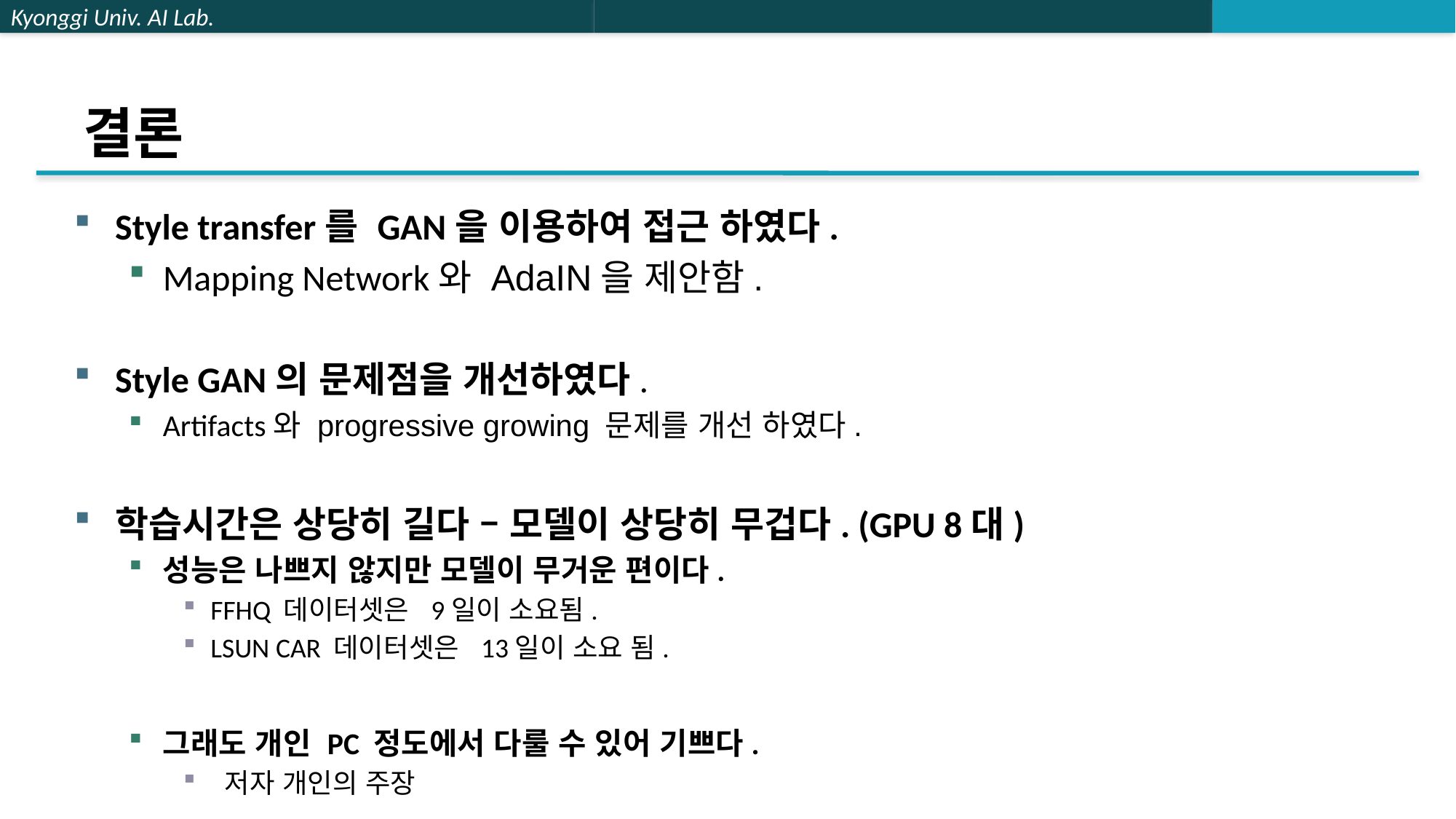

# 결론
Style transfer를 GAN을 이용하여 접근 하였다.
Mapping Network와 AdaIN을 제안함.

Style GAN의 문제점을 개선하였다.
Artifacts와 progressive growing 문제를 개선 하였다.

학습시간은 상당히 길다 – 모델이 상당히 무겁다. (GPU 8대)
성능은 나쁘지 않지만 모델이 무거운 편이다.
FFHQ 데이터셋은  9일이 소요됨.
LSUN CAR 데이터셋은  13일이 소요 됨.

그래도 개인 PC 정도에서 다룰 수 있어 기쁘다.
 저자 개인의 주장